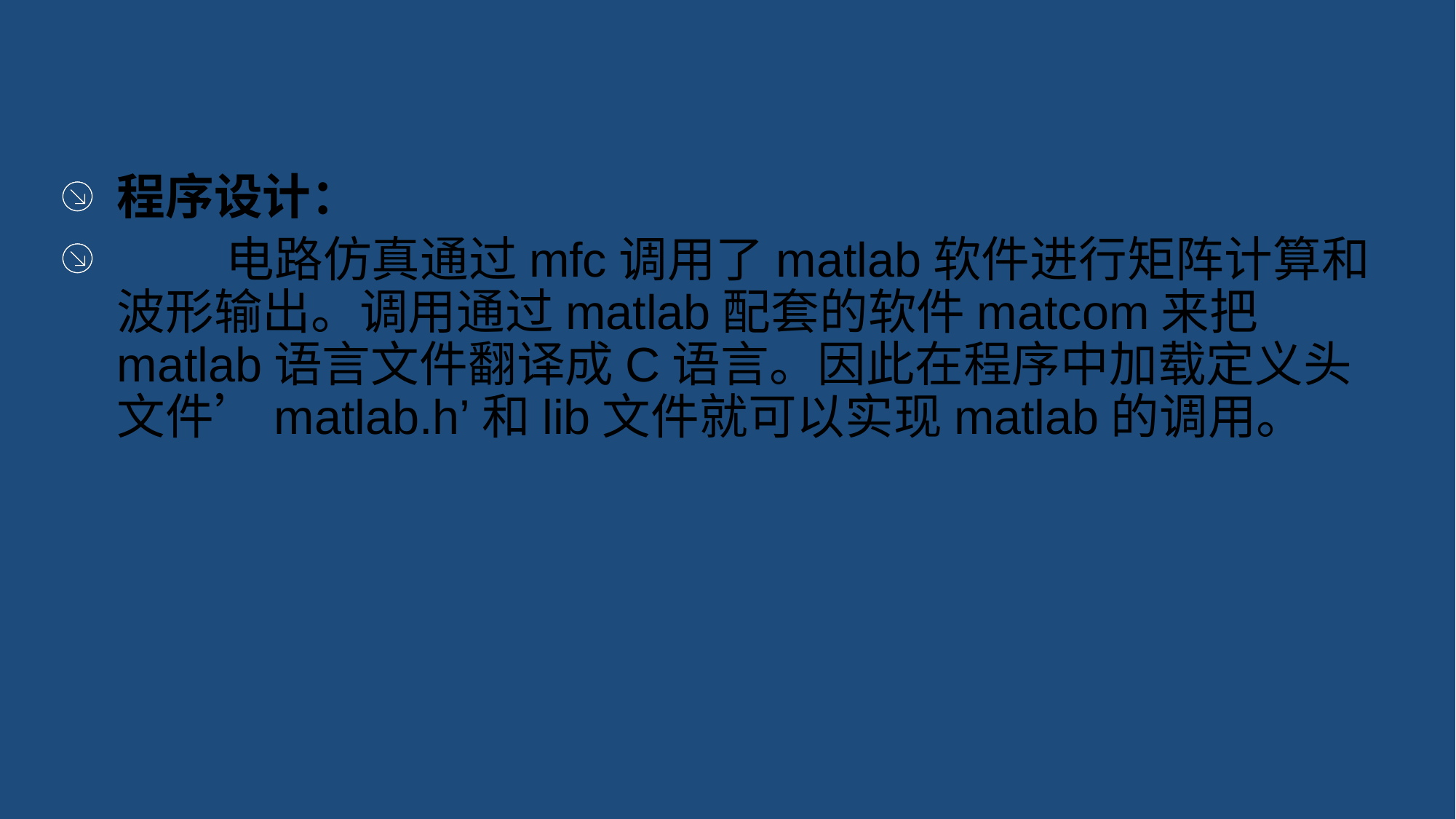

#
程序设计：
	电路仿真通过mfc调用了matlab软件进行矩阵计算和波形输出。调用通过matlab配套的软件matcom来把matlab语言文件翻译成C语言。因此在程序中加载定义头文件’matlab.h’和lib文件就可以实现matlab的调用。